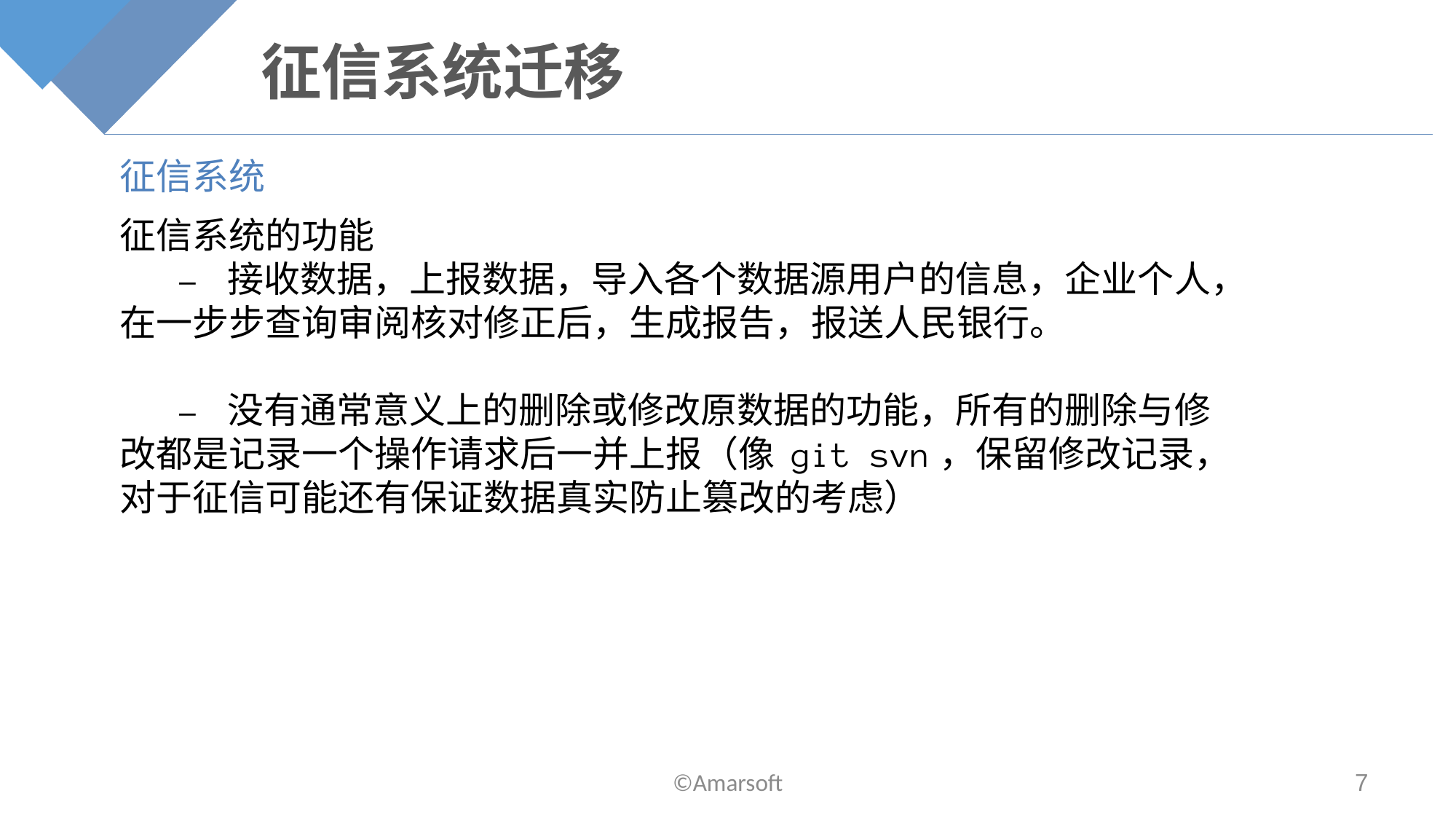

# 征信系统迁移
征信系统
征信系统的功能
   - 接收数据，上报数据，导入各个数据源用户的信息，企业个人，在一步步查询审阅核对修正后，生成报告，报送人民银行。

   - 没有通常意义上的删除或修改原数据的功能，所有的删除与修改都是记录一个操作请求后一并上报（像 git svn，保留修改记录，对于征信可能还有保证数据真实防止篡改的考虑）
©Amarsoft
7